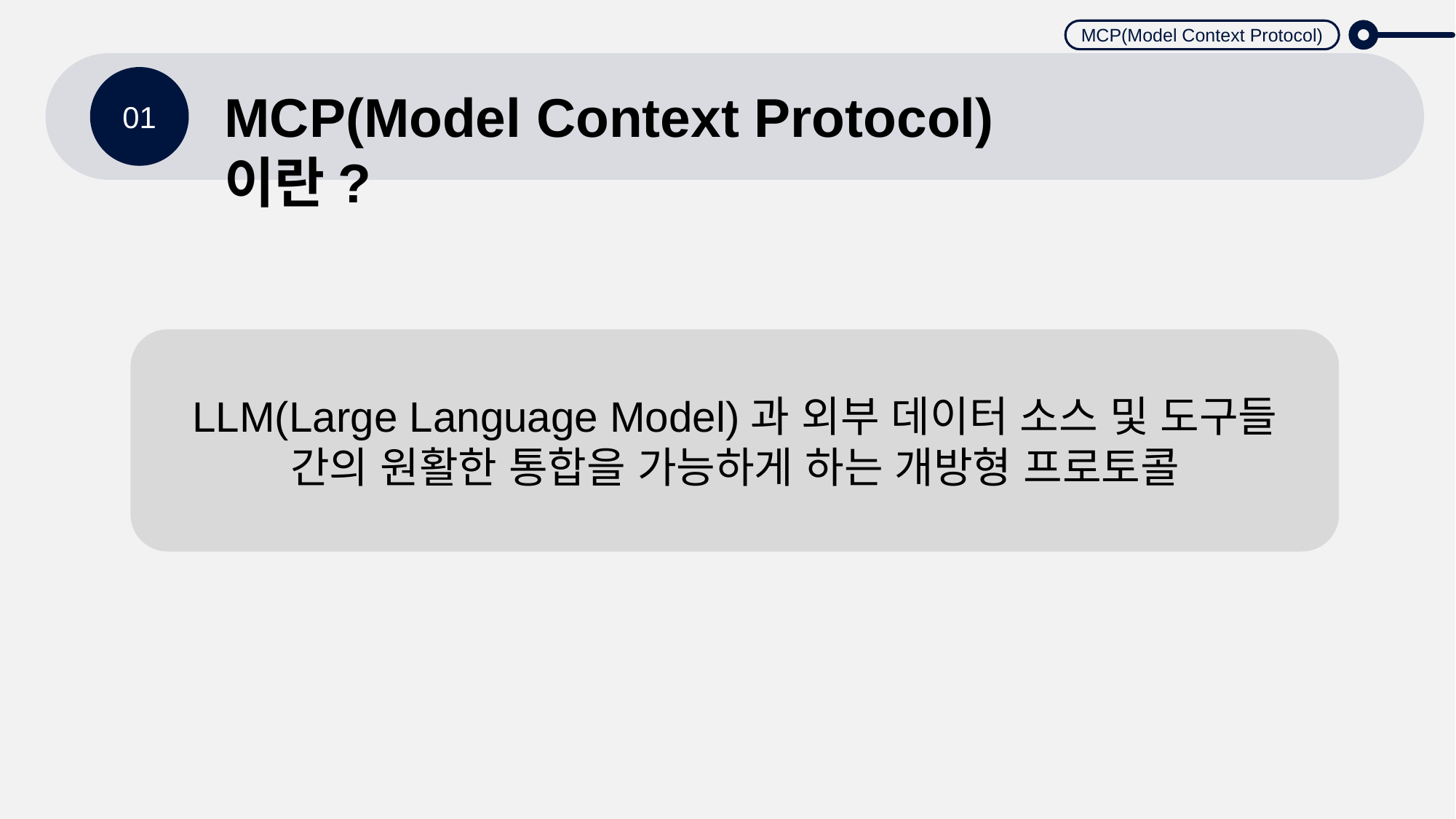

MCP(Model Context Protocol)

01
MCP(Model Context Protocol)이란?
LLM(Large Language Model)과 외부 데이터 소스 및 도구들 간의 원활한 통합을 가능하게 하는 개방형 프로토콜